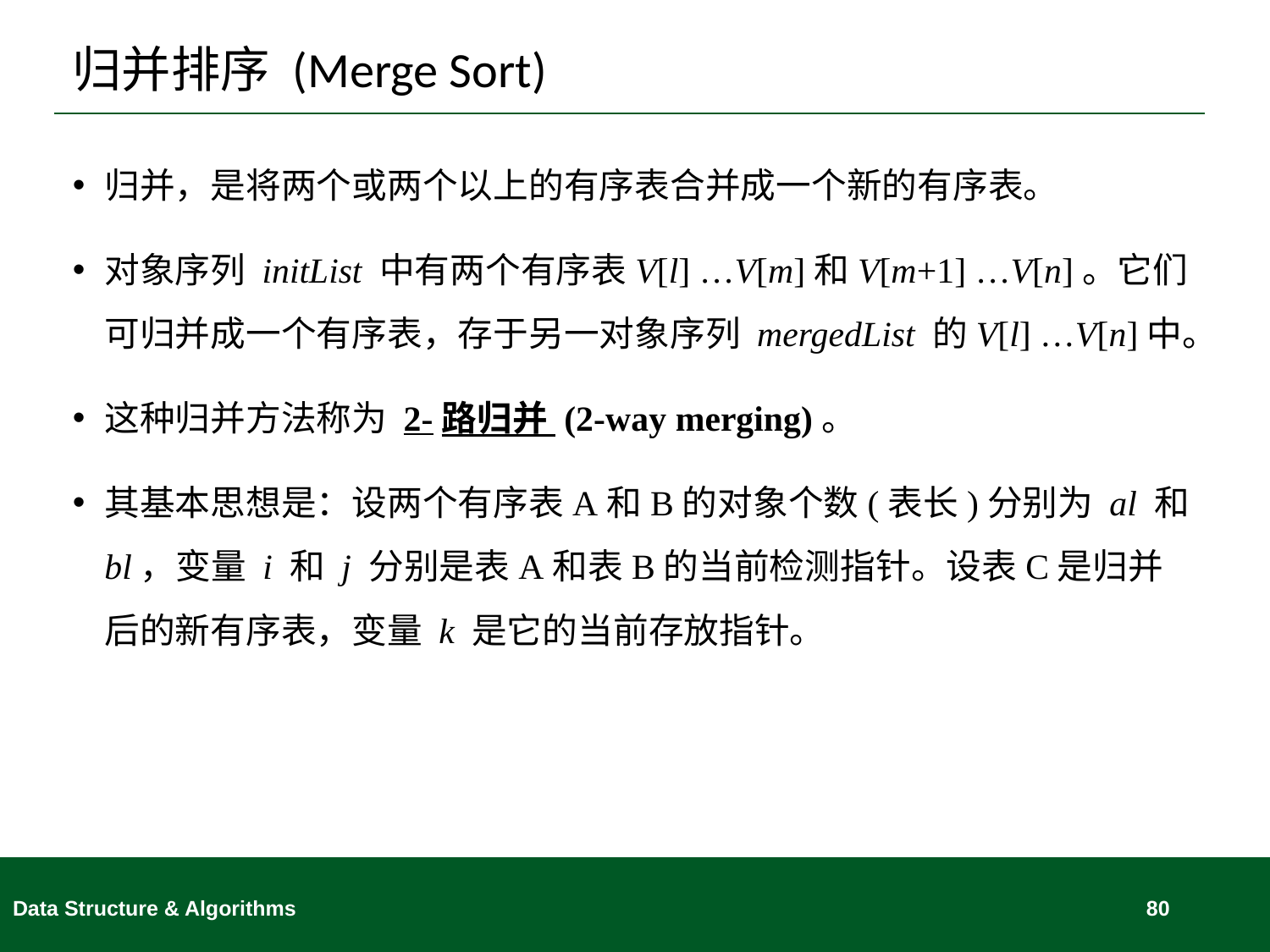

# 归并排序 (Merge Sort)
归并，是将两个或两个以上的有序表合并成一个新的有序表。
对象序列 initList 中有两个有序表V[l] …V[m]和V[m+1] …V[n]。它们可归并成一个有序表，存于另一对象序列 mergedList 的V[l] …V[n]中。
这种归并方法称为 2-路归并 (2-way merging)。
其基本思想是：设两个有序表A和B的对象个数(表长)分别为 al 和 bl，变量 i 和 j 分别是表A和表B的当前检测指针。设表C是归并后的新有序表，变量 k 是它的当前存放指针。
Data Structure & Algorithms
80